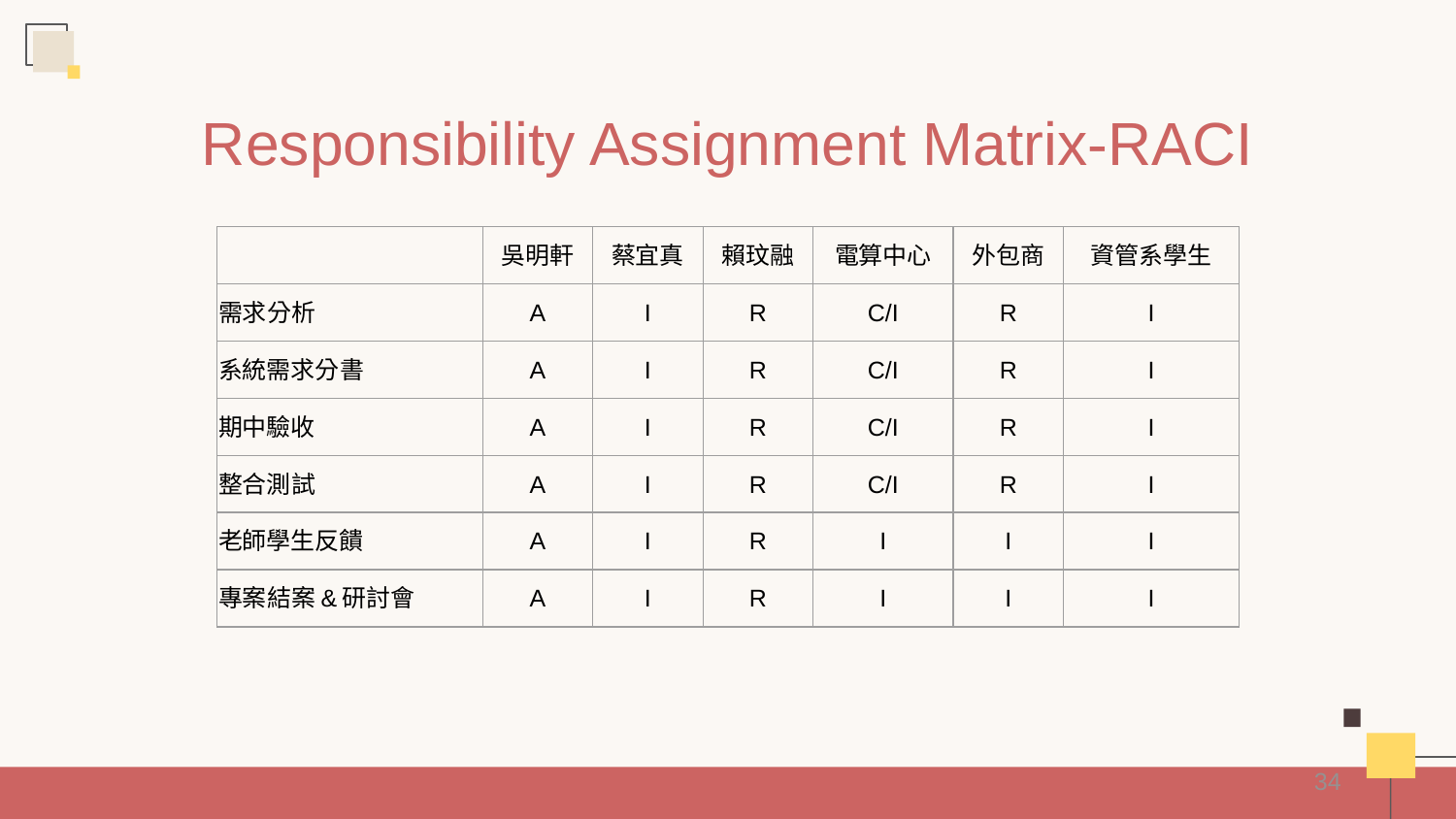

Responsibility Assignment Matrix-RACI
|  | 吳明軒 | 蔡宜真 | 賴玟融 | 電算中心 | 外包商 | 資管系學生 |
| --- | --- | --- | --- | --- | --- | --- |
| 需求分析 | A | I | R | C/I | R | I |
| 系統需求分書 | A | I | R | C/I | R | I |
| 期中驗收 | A | I | R | C/I | R | I |
| 整合測試 | A | I | R | C/I | R | I |
| 老師學生反饋 | A | I | R | I | I | I |
| 專案結案&研討會 | A | I | R | I | I | I |
34